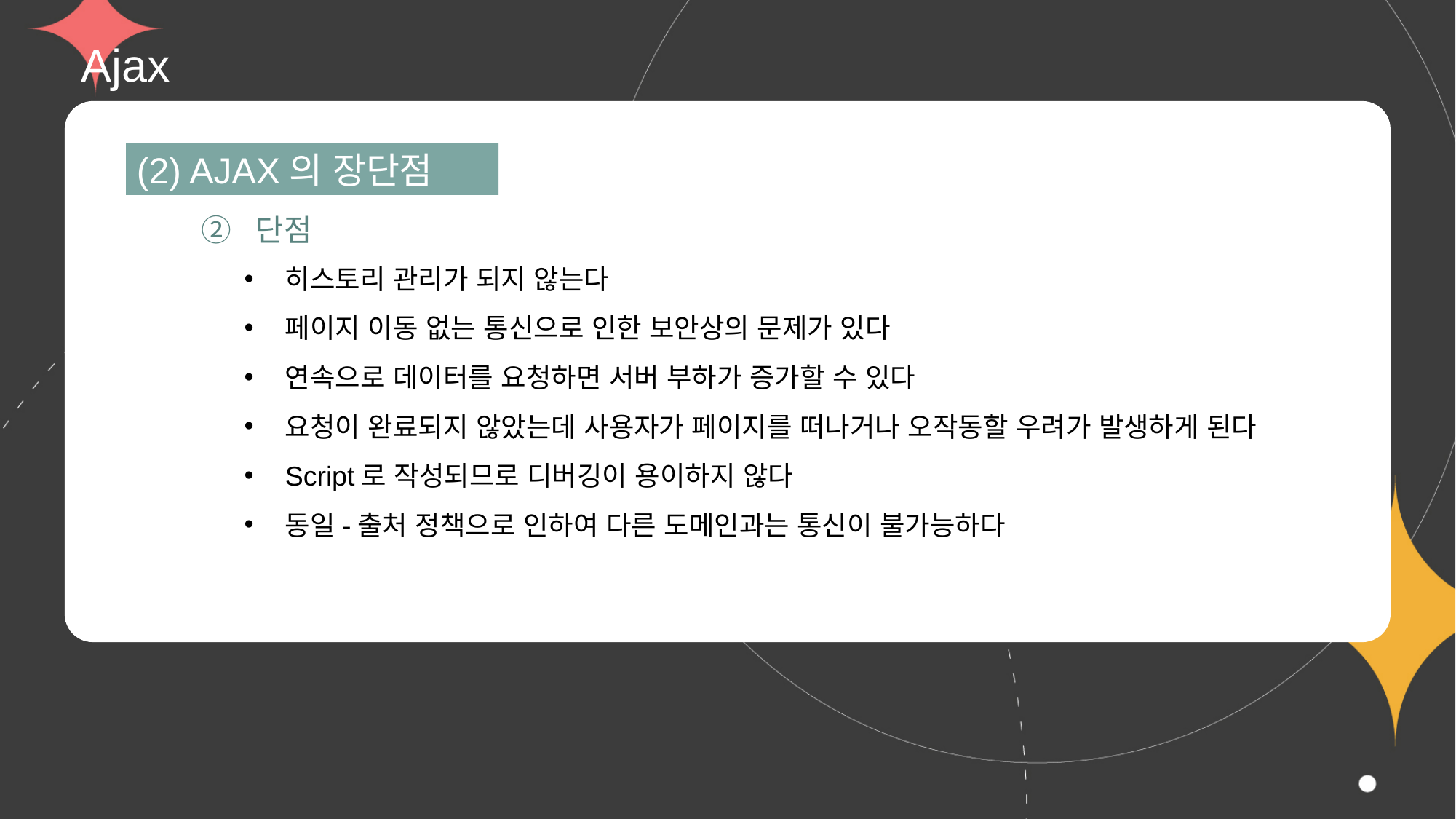

# Ajax
(2) AJAX의 장단점
②  단점
히스토리 관리가 되지 않는다
페이지 이동 없는 통신으로 인한 보안상의 문제가 있다
연속으로 데이터를 요청하면 서버 부하가 증가할 수 있다
요청이 완료되지 않았는데 사용자가 페이지를 떠나거나 오작동할 우려가 발생하게 된다
Script로 작성되므로 디버깅이 용이하지 않다
동일-출처 정책으로 인하여 다른 도메인과는 통신이 불가능하다